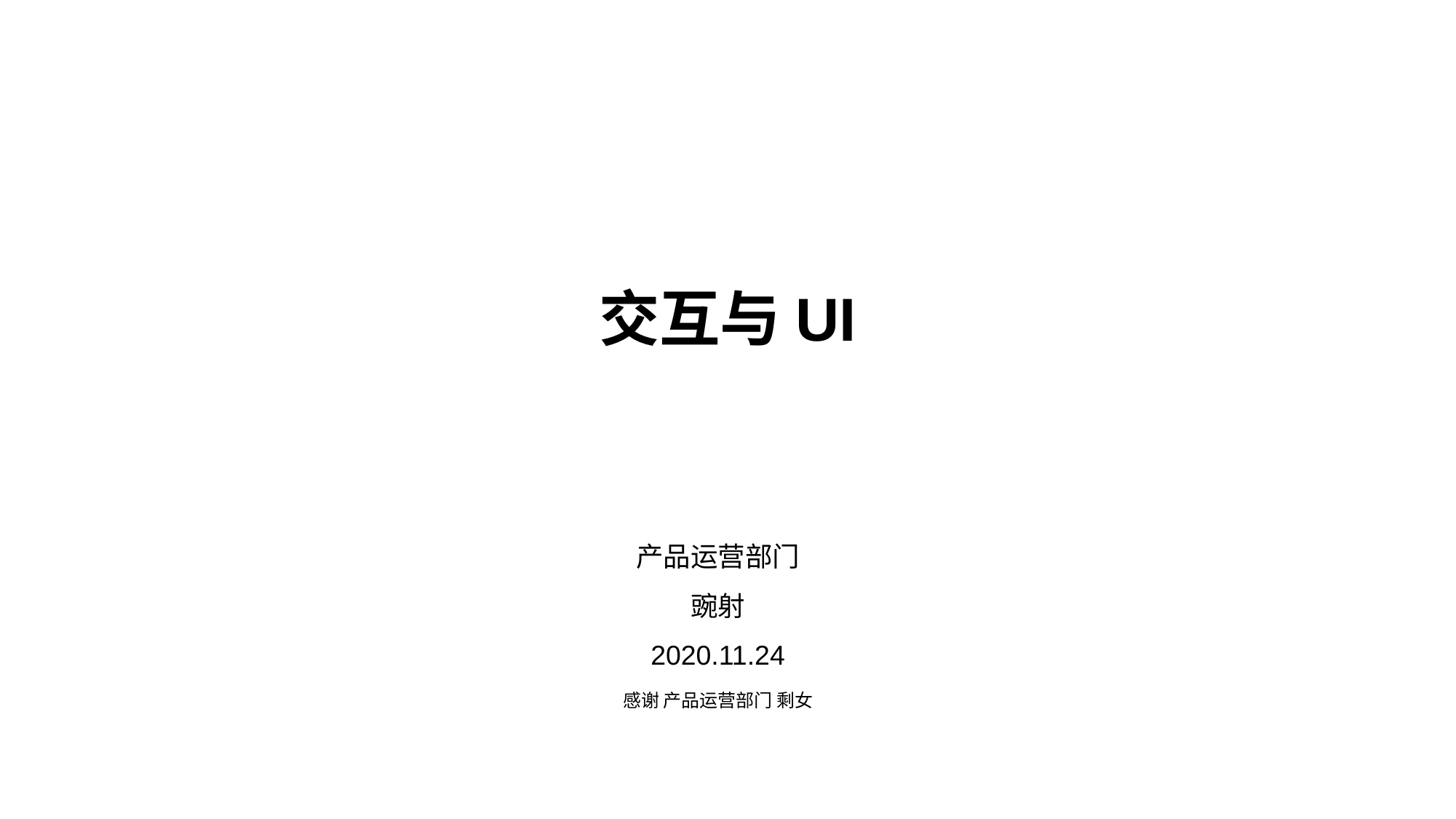

交互与UI
产品运营部门
豌射
2020.11.24
感谢 产品运营部门 剩女